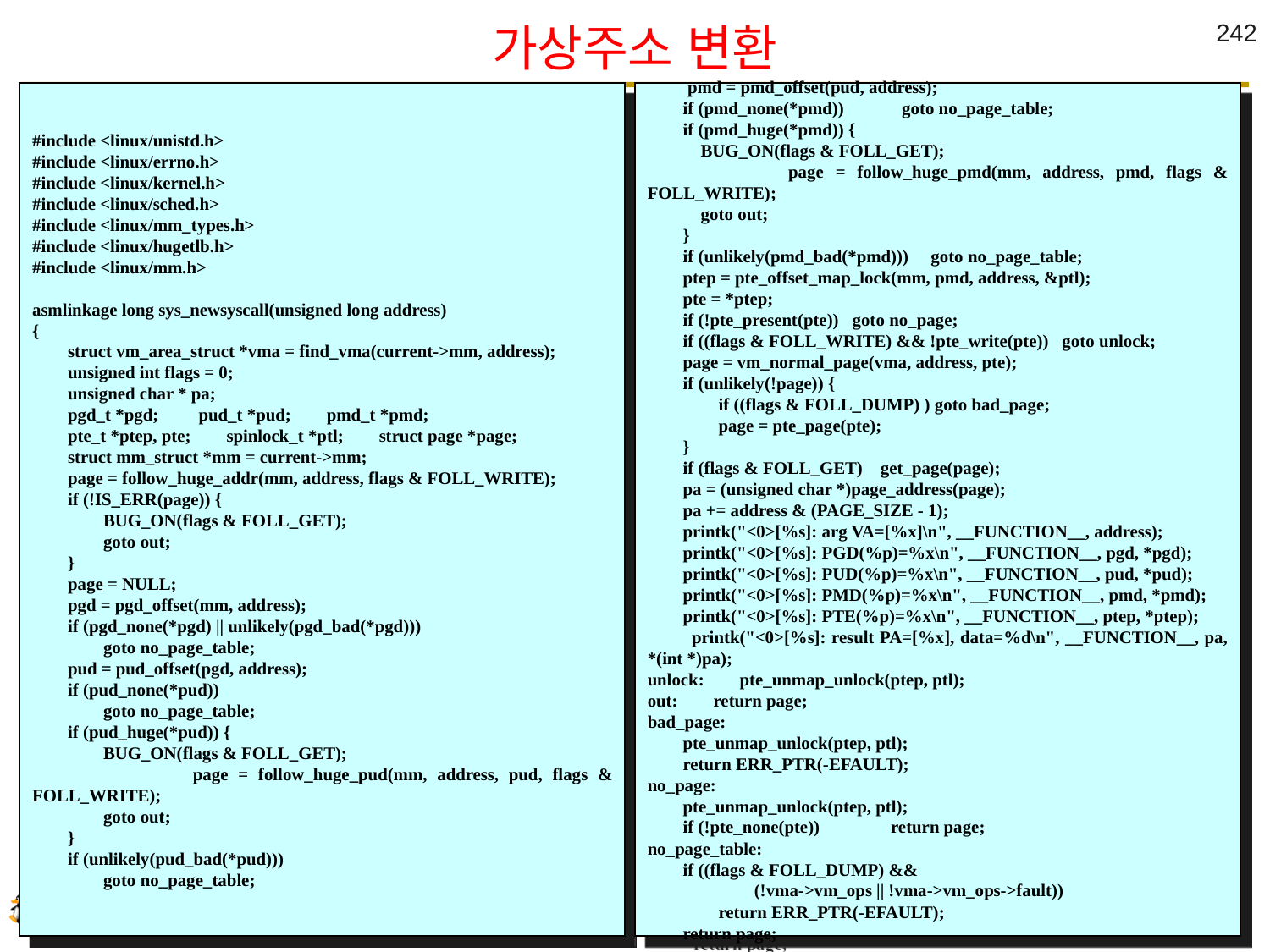

# 가상주소 변환
242
#include <linux/unistd.h>
#include <linux/errno.h>
#include <linux/kernel.h>
#include <linux/sched.h>
#include <linux/mm_types.h>
#include <linux/hugetlb.h>
#include <linux/mm.h>

asmlinkage long sys_newsyscall(unsigned long address)
{
        struct vm_area_struct *vma = find_vma(current->mm, address);
        unsigned int flags = 0;
        unsigned char * pa;
        pgd_t *pgd;         pud_t *pud;        pmd_t *pmd;
        pte_t *ptep, pte;        spinlock_t *ptl;        struct page *page;
        struct mm_struct *mm = current->mm;
        page = follow_huge_addr(mm, address, flags & FOLL_WRITE);
        if (!IS_ERR(page)) {
                BUG_ON(flags & FOLL_GET);
                goto out;
        }
        page = NULL;
        pgd = pgd_offset(mm, address);
        if (pgd_none(*pgd) || unlikely(pgd_bad(*pgd)))
                goto no_page_table;
        pud = pud_offset(pgd, address);
        if (pud_none(*pud))
                goto no_page_table;
        if (pud_huge(*pud)) {
                BUG_ON(flags & FOLL_GET);
                page = follow_huge_pud(mm, address, pud, flags & FOLL_WRITE);
                goto out;
        }
        if (unlikely(pud_bad(*pud)))
                goto no_page_table;
         pmd = pmd_offset(pud, address);
        if (pmd_none(*pmd))             goto no_page_table;
        if (pmd_huge(*pmd)) {
            BUG_ON(flags & FOLL_GET);
            page = follow_huge_pmd(mm, address, pmd, flags & FOLL_WRITE);
            goto out;
        }
        if (unlikely(pmd_bad(*pmd)))     goto no_page_table;
        ptep = pte_offset_map_lock(mm, pmd, address, &ptl);
        pte = *ptep;
        if (!pte_present(pte))   goto no_page;
        if ((flags & FOLL_WRITE) && !pte_write(pte))   goto unlock;
        page = vm_normal_page(vma, address, pte);
        if (unlikely(!page)) {
                if ((flags & FOLL_DUMP) ) goto bad_page;
                page = pte_page(pte);
        }
        if (flags & FOLL_GET)    get_page(page);
        pa = (unsigned char *)page_address(page);
        pa += address & (PAGE_SIZE - 1);
        printk("<0>[%s]: arg VA=[%x]\n", __FUNCTION__, address);
        printk("<0>[%s]: PGD(%p)=%x\n", __FUNCTION__, pgd, *pgd);
        printk("<0>[%s]: PUD(%p)=%x\n", __FUNCTION__, pud, *pud);
        printk("<0>[%s]: PMD(%p)=%x\n", __FUNCTION__, pmd, *pmd);
        printk("<0>[%s]: PTE(%p)=%x\n", __FUNCTION__, ptep, *ptep);
        printk("<0>[%s]: result PA=[%x], data=%d\n", __FUNCTION__, pa, *(int *)pa);
unlock:        pte_unmap_unlock(ptep, ptl);
out:        return page;
bad_page:
        pte_unmap_unlock(ptep, ptl);
        return ERR_PTR(-EFAULT);
no_page:
        pte_unmap_unlock(ptep, ptl);
        if (!pte_none(pte))                return page;
no_page_table:
        if ((flags & FOLL_DUMP) &&
                        (!vma->vm_ops || !vma->vm_ops->fault))
                return ERR_PTR(-EFAULT);
        return page;